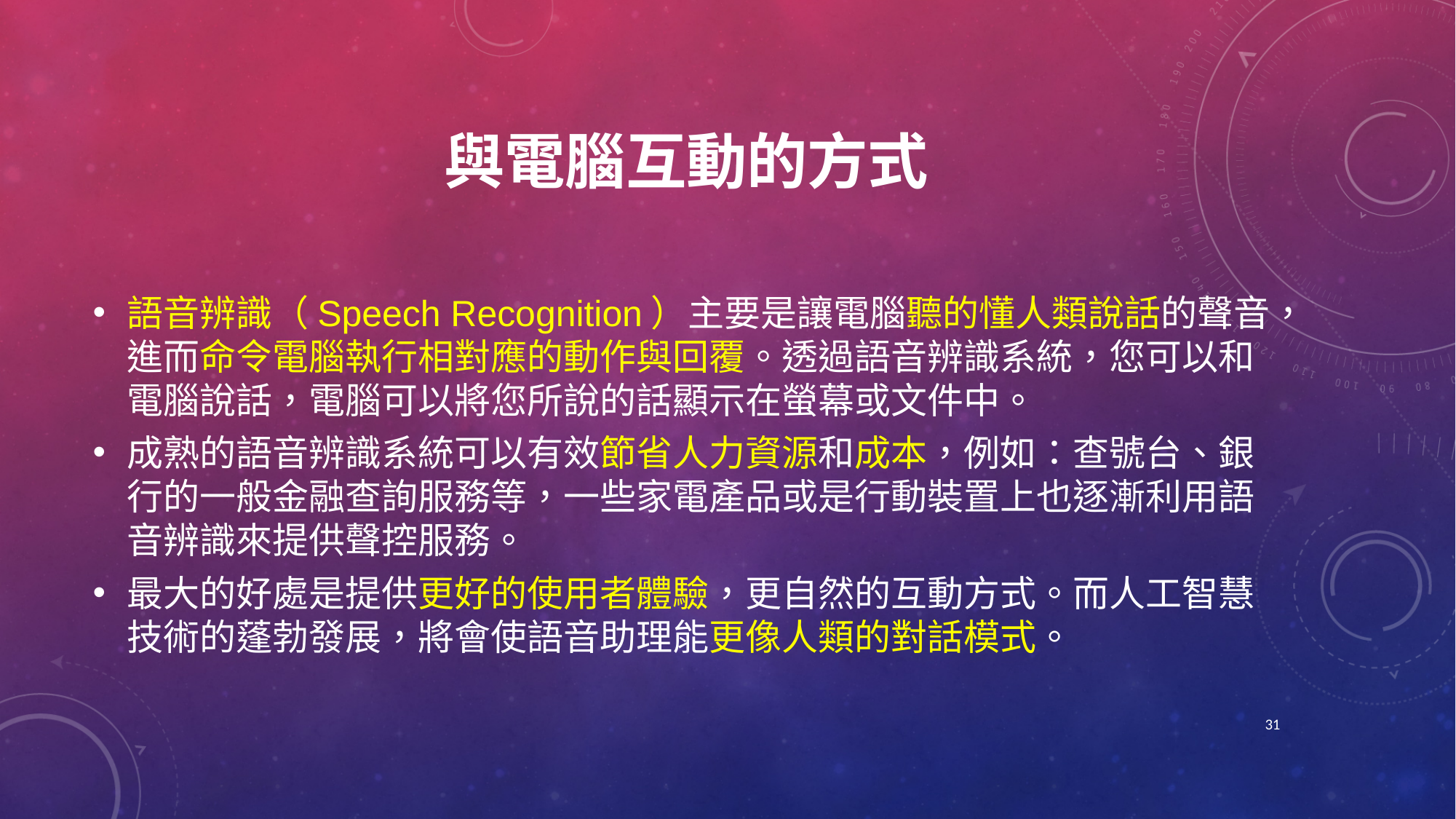

# 與電腦互動的方式
語音辨識（Speech Recognition）主要是讓電腦聽的懂人類說話的聲音，進而命令電腦執行相對應的動作與回覆。透過語音辨識系統，您可以和電腦說話，電腦可以將您所說的話顯示在螢幕或文件中。
成熟的語音辨識系統可以有效節省人力資源和成本，例如：查號台、銀行的一般金融查詢服務等，一些家電產品或是行動裝置上也逐漸利用語音辨識來提供聲控服務。
最大的好處是提供更好的使用者體驗，更自然的互動方式。而人工智慧技術的蓬勃發展，將會使語音助理能更像人類的對話模式。
31